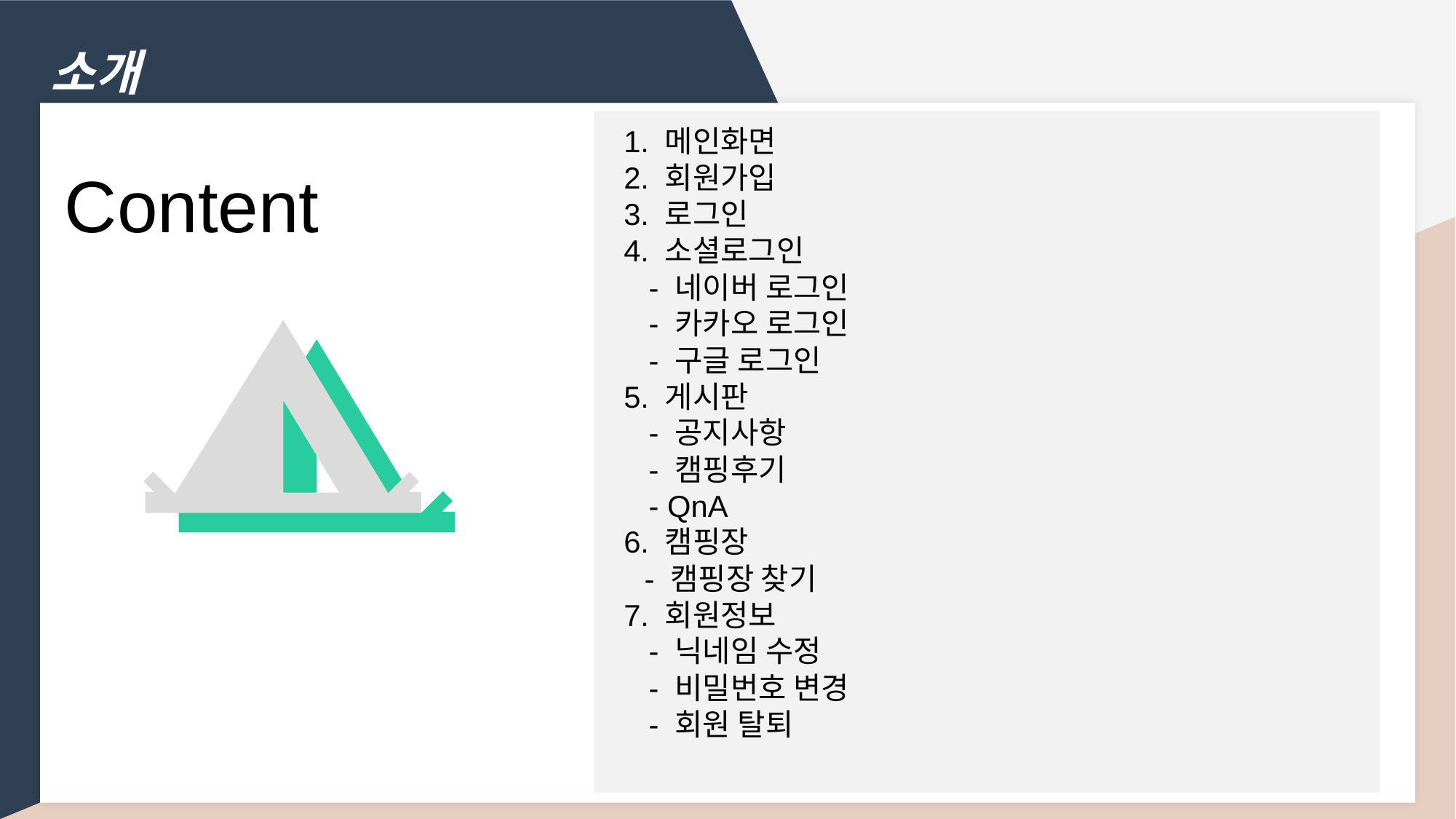

소개
Content

1. 메인화면
2. 회원가입
3. 로그인
4. 소셜로그인
   - 네이버 로그인
   - 카카오 로그인
   - 구글 로그인
5. 게시판
   - 공지사항
   - 캠핑후기
   - QnA
6. 캠핑장
  - 캠핑장 찾기
7. 회원정보
   - 닉네임 수정
   - 비밀번호 변경
   - 회원 탈퇴